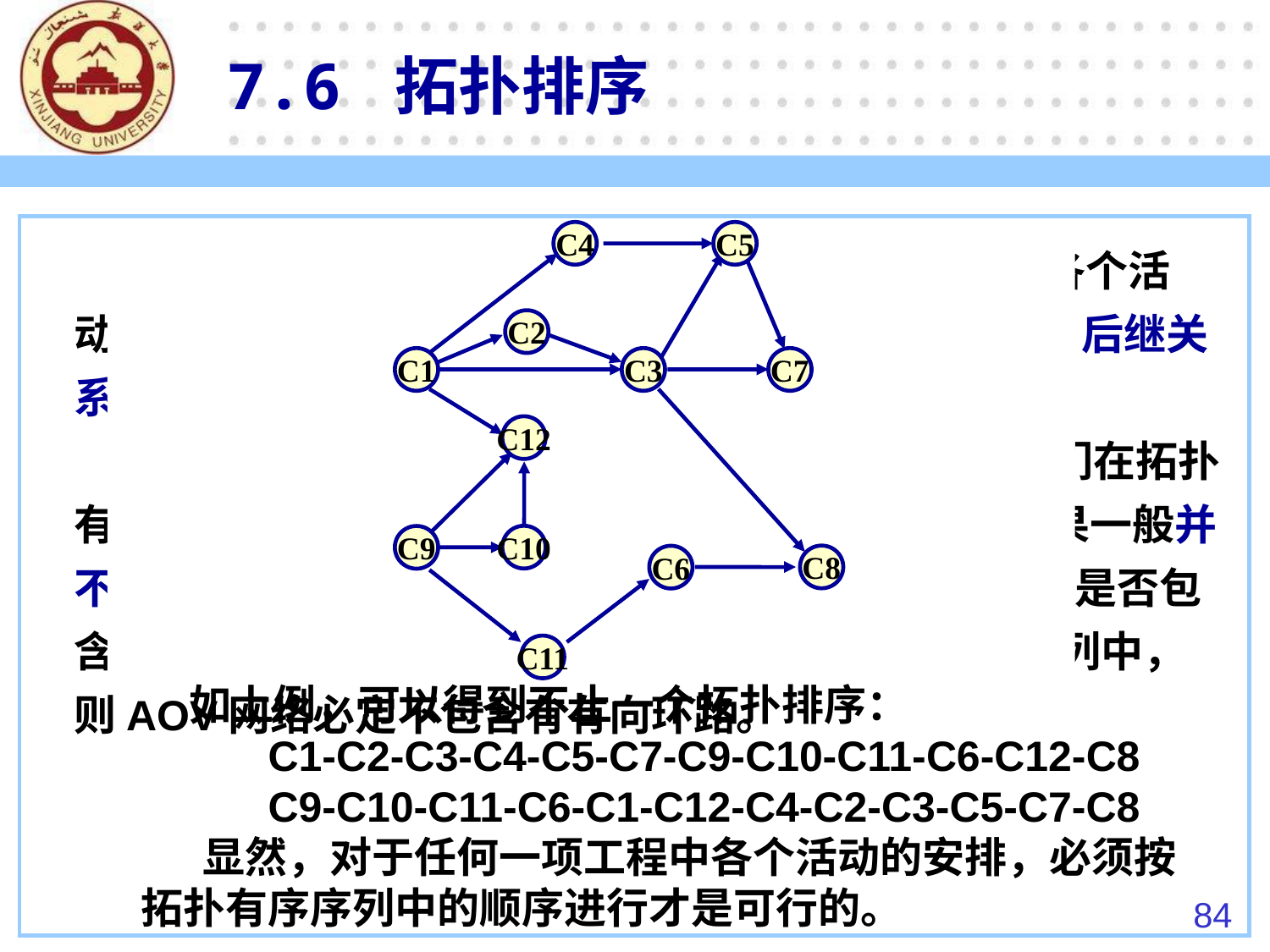

7.6 拓扑排序

C4
C5
C2
C1
C3
C7
C12
C10
C9
C8
C6
C11

    如上例，可以得到不止一个拓扑排序：
	C1-C2-C3-C4-C5-C7-C9-C10-C11-C6-C12-C8
	C9-C10-C11-C6-C1-C12-C4-C2-C3-C5-C7-C8
　  显然，对于任何一项工程中各个活动的安排，必须按拓扑有序序列中的顺序进行才是可行的。
　  所谓“拓扑排序”就是将AOV网中的各个顶点(各个活动)排列成一个线性有序序列，使得所有要求的前趋、后继关系都能得到满足。
　  由于AOV网络中有些顶点之间没有次序要求，它们在拓扑有序序列中的位置可以任意颠倒，所以拓扑排序的结果一般并不是唯一的。通过拓扑排序还可以判断出此AOV网络是否包含有有向环路，若有向图G所有顶点都在拓扑排序序列中，则AOV网络必定不包含有有向环路。
84